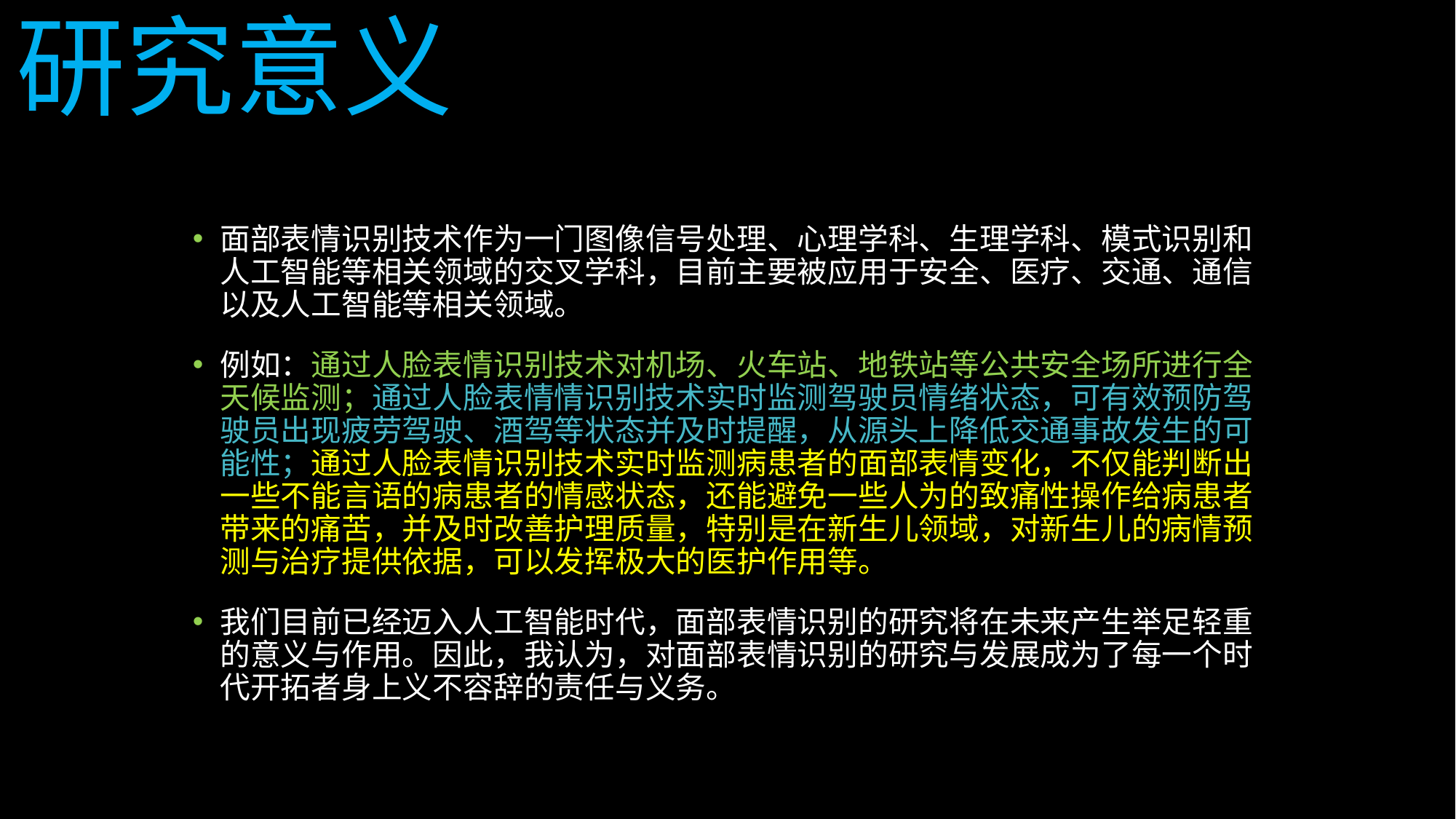

# 研究意义
面部表情识别技术作为一门图像信号处理、心理学科、生理学科、模式识别和人工智能等相关领域的交叉学科，目前主要被应用于安全、医疗、交通、通信以及人工智能等相关领域。
例如：通过人脸表情识别技术对机场、火车站、地铁站等公共安全场所进行全天候监测；通过人脸表情情识别技术实时监测驾驶员情绪状态，可有效预防驾驶员出现疲劳驾驶、酒驾等状态并及时提醒，从源头上降低交通事故发生的可能性；通过人脸表情识别技术实时监测病患者的面部表情变化，不仅能判断出一些不能言语的病患者的情感状态，还能避免一些人为的致痛性操作给病患者带来的痛苦，并及时改善护理质量，特别是在新生儿领域，对新生儿的病情预测与治疗提供依据，可以发挥极大的医护作用等。
我们目前已经迈入人工智能时代，面部表情识别的研究将在未来产生举足轻重的意义与作用。因此，我认为，对面部表情识别的研究与发展成为了每一个时代开拓者身上义不容辞的责任与义务。